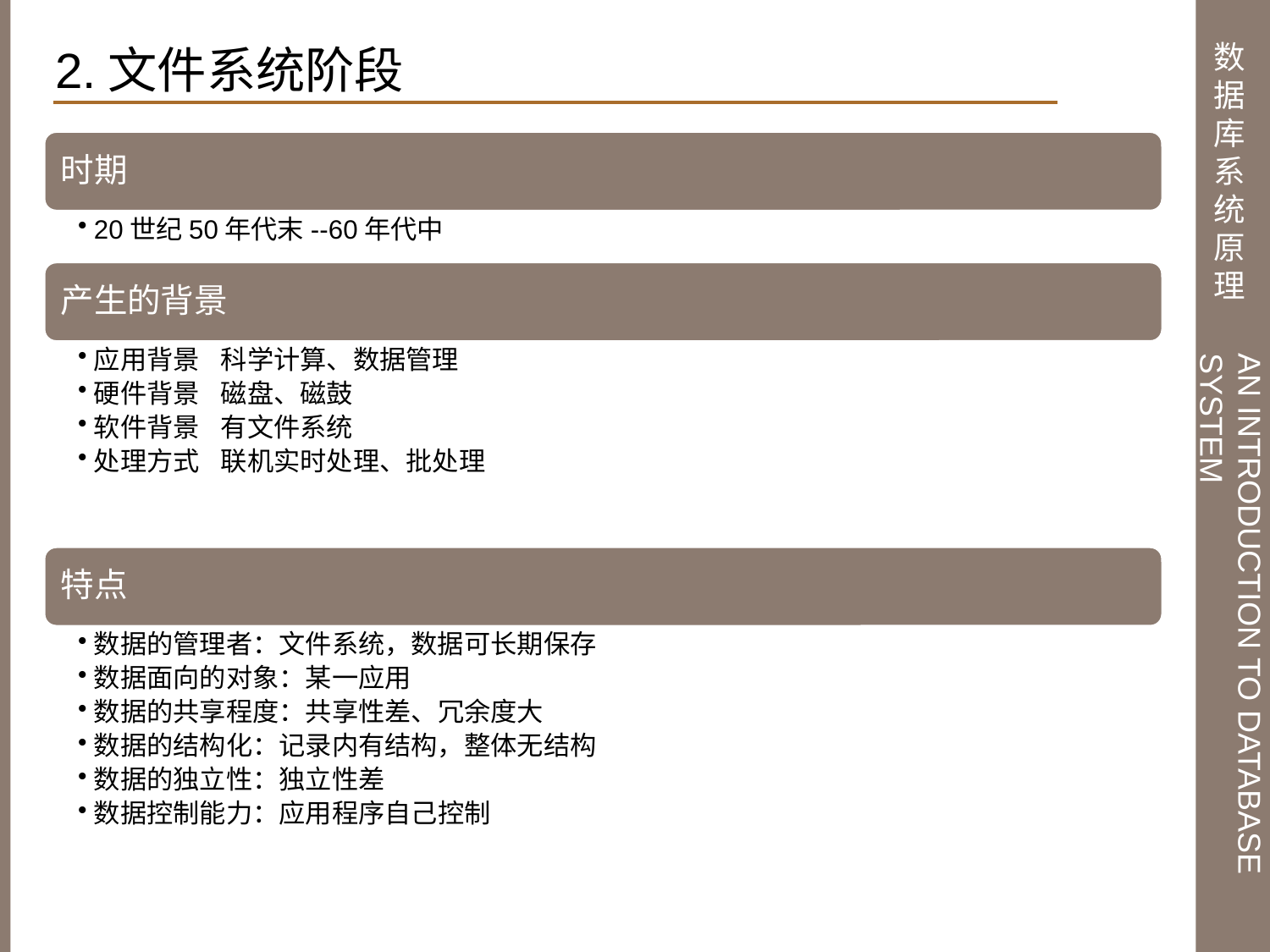

2.文件系统阶段
时期
20世纪50年代末--60年代中
产生的背景
应用背景	科学计算、数据管理
硬件背景	磁盘、磁鼓
软件背景	有文件系统
处理方式	联机实时处理、批处理
特点
数据的管理者：文件系统，数据可长期保存
数据面向的对象：某一应用
数据的共享程度：共享性差、冗余度大
数据的结构化：记录内有结构，整体无结构
数据的独立性：独立性差
数据控制能力：应用程序自己控制